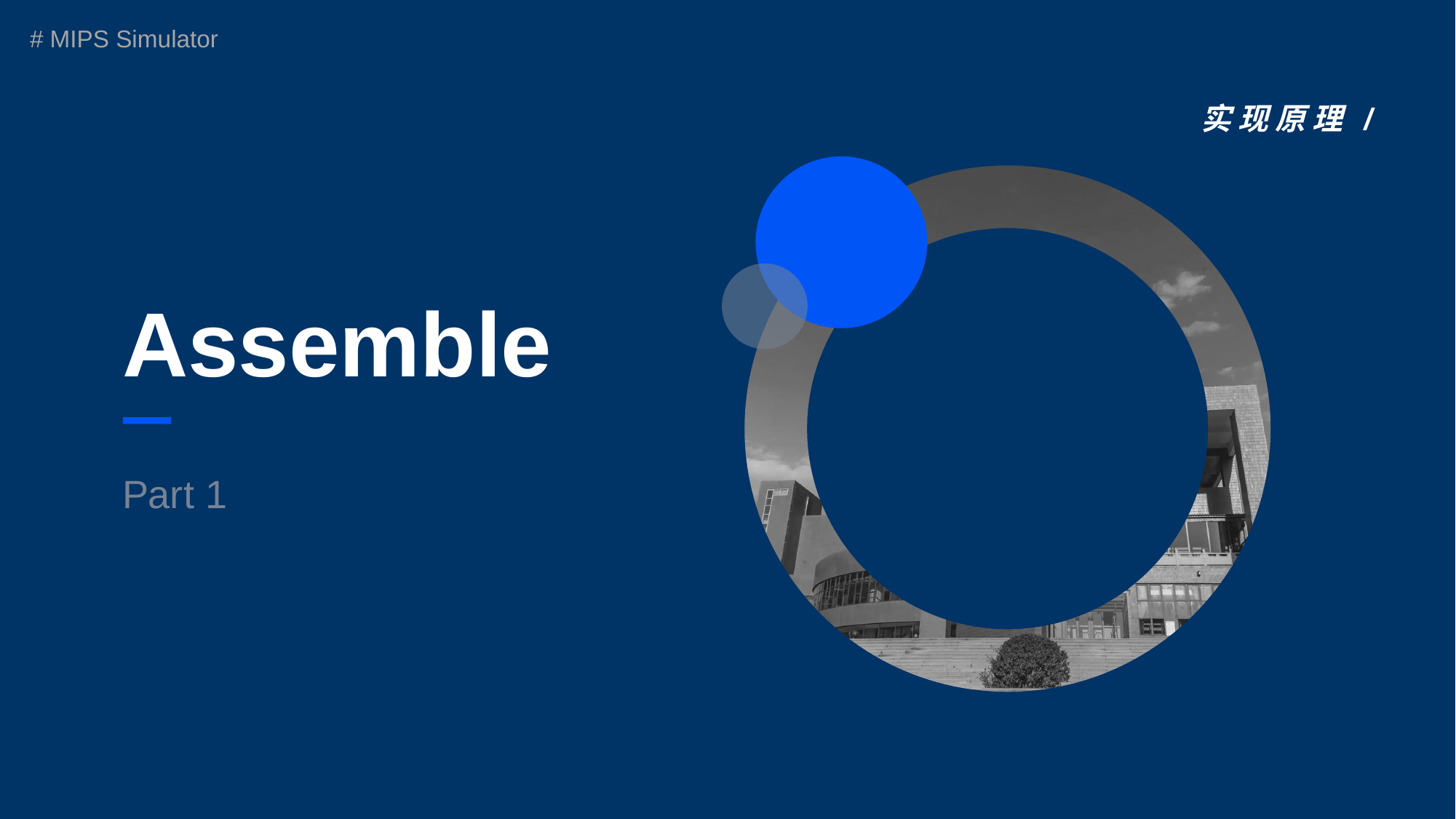

# 实 现 原 理  /

Assemble

Part 1